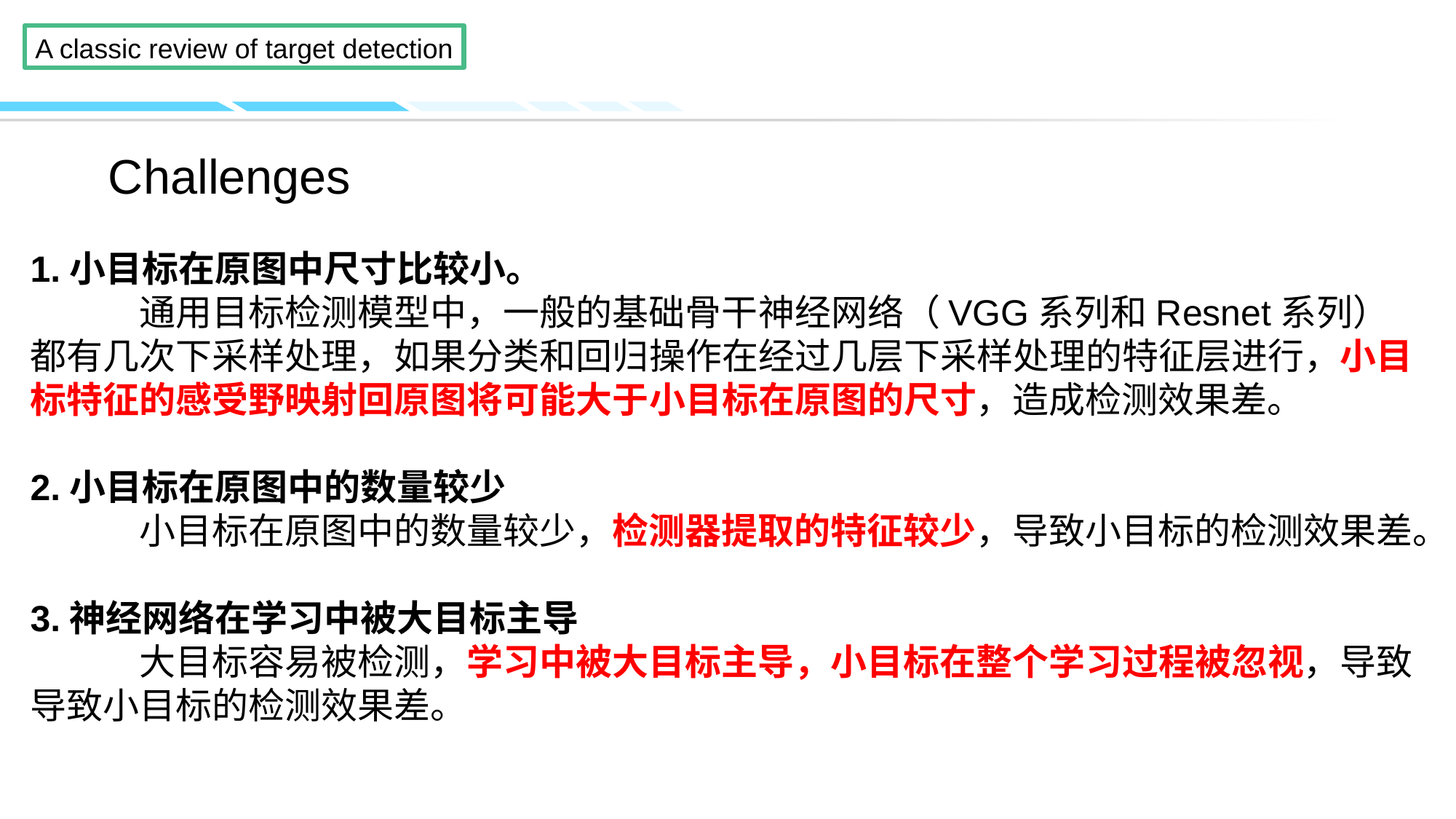

# Challenges
1.小目标在原图中尺寸比较小。
	通用目标检测模型中，一般的基础骨干神经网络（VGG系列和Resnet系列）都有几次下采样处理，如果分类和回归操作在经过几层下采样处理的特征层进行，小目标特征的感受野映射回原图将可能大于小目标在原图的尺寸，造成检测效果差。

2.小目标在原图中的数量较少
	小目标在原图中的数量较少，检测器提取的特征较少，导致小目标的检测效果差。

3.神经网络在学习中被大目标主导
	大目标容易被检测，学习中被大目标主导，小目标在整个学习过程被忽视，导致导致小目标的检测效果差。